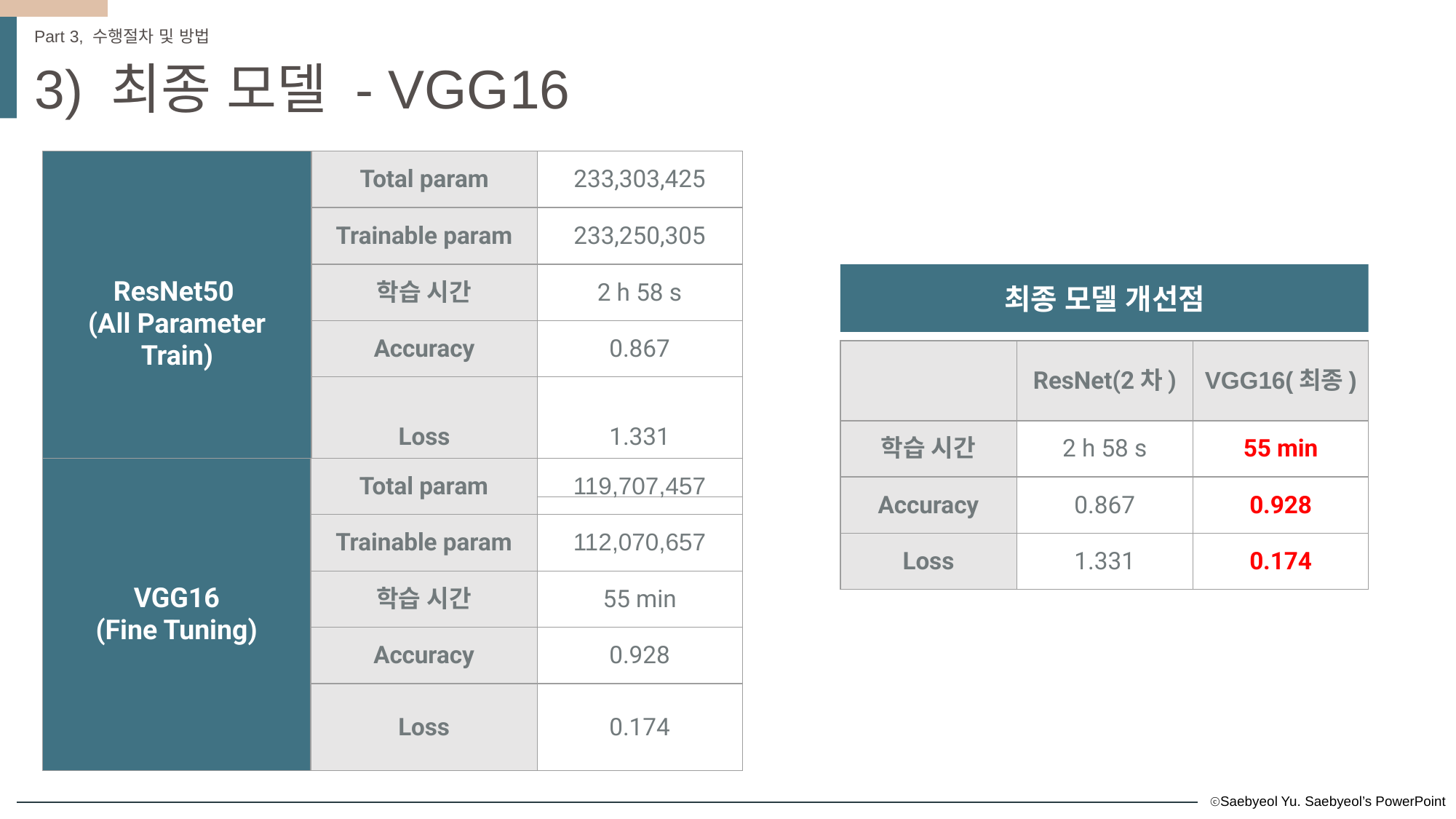

Part 3, 수행절차 및 방법
3) 최종 모델 - VGG16
| ResNet50 (All Parameter Train) | Total param | 233,303,425 |
| --- | --- | --- |
|  | Trainable param | 233,250,305 |
|  | 학습 시간 | 2 h 58 s |
|  | Accuracy | 0.867 |
|  | Loss | 1.331 |
최종 모델 개선점
|  | ResNet(2차) | VGG16(최종) |
| --- | --- | --- |
| 학습 시간 | 2 h 58 s | 55 min |
| Accuracy | 0.867 | 0.928 |
| Loss | 1.331 | 0.174 |
| VGG16 (Fine Tuning) | Total param | 119,707,457 |
| --- | --- | --- |
|  | Trainable param | 112,070,657 |
|  | 학습 시간 | 55 min |
|  | Accuracy | 0.928 |
|  | Loss | 0.174 |